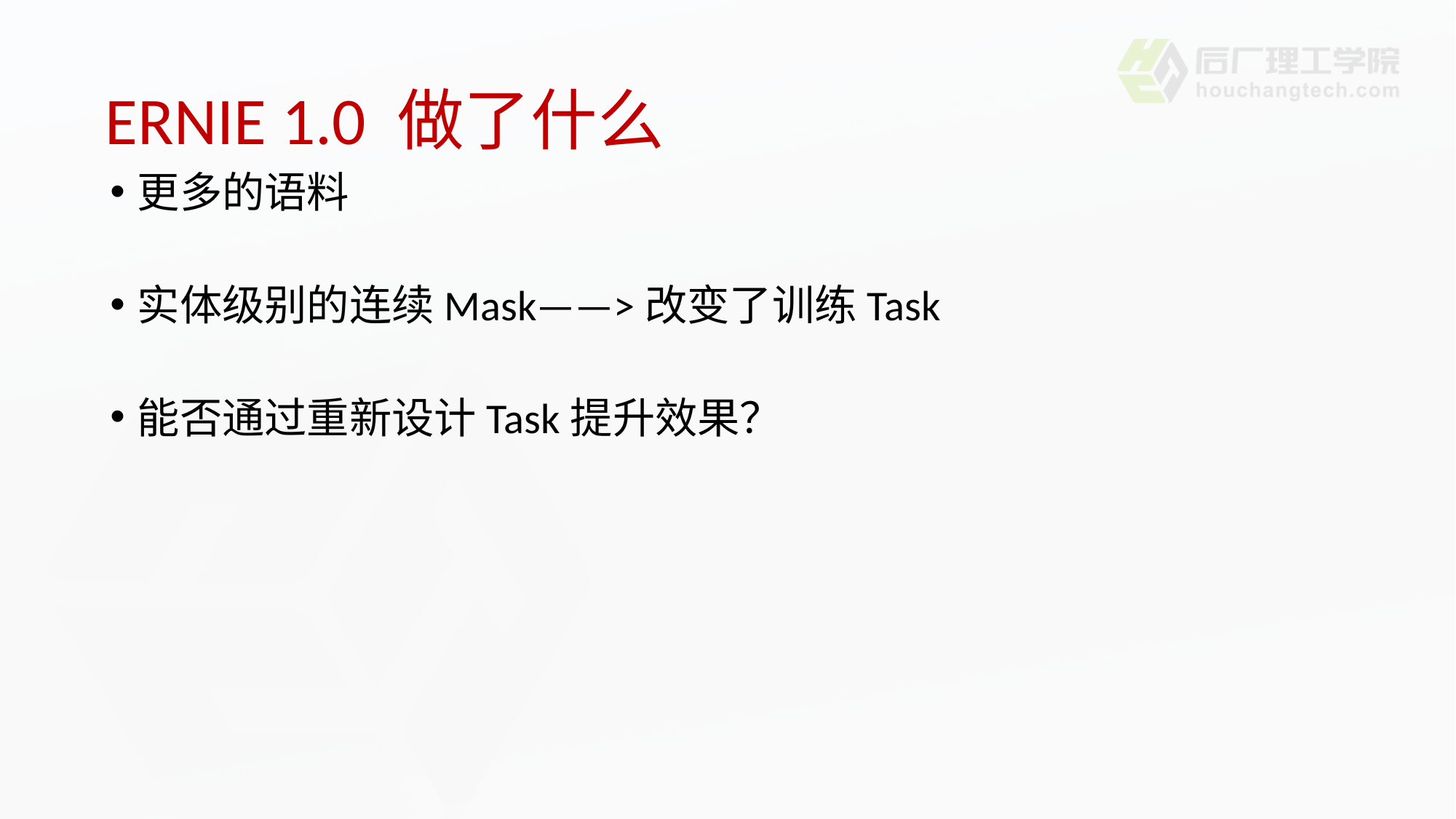

# ERNIE 1.0 做了什么
更多的语料

实体级别的连续Mask——>改变了训练Task

能否通过重新设计Task提升效果？